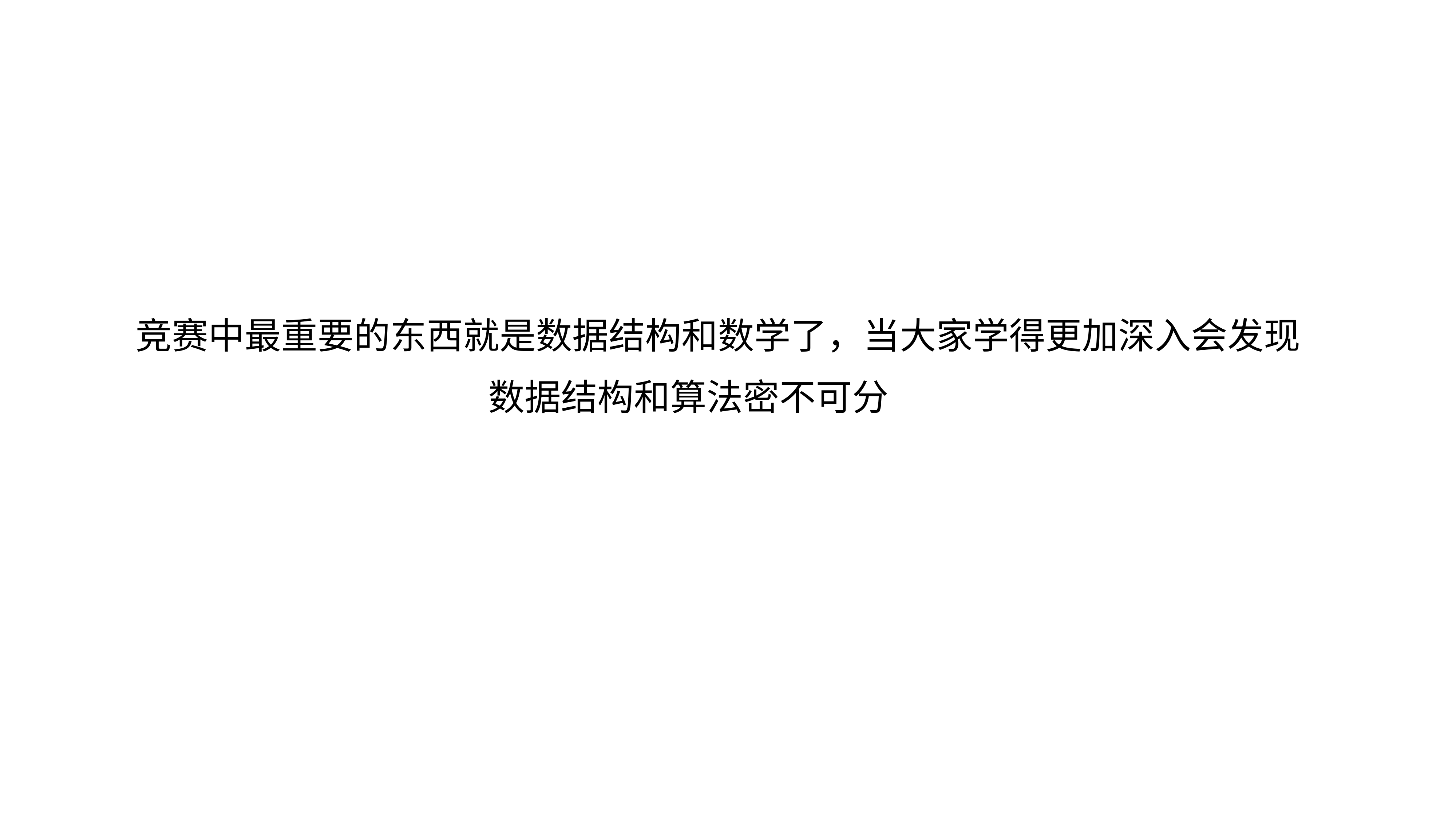

竞赛中最重要的东西就是数据结构和数学了，当大家学得更加深入会发现
                                          数据结构和算法密不可分